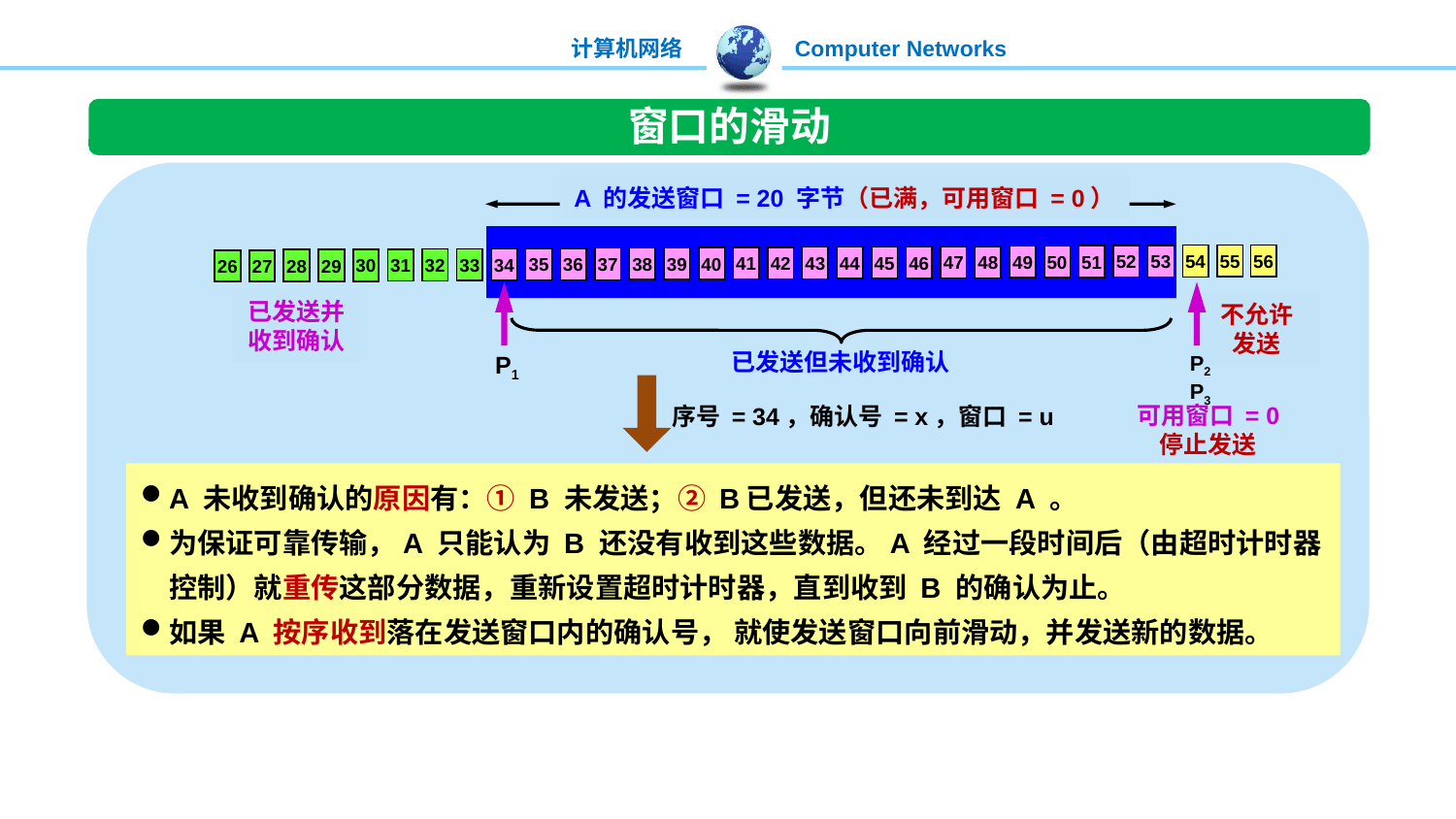

窗口的滑动

A 的发送窗口 = 20 字节（已满，可用窗口 = 0）

55
56
54
53
52
51
50
49
48
47
46
45
44
43
42
53
52
51
50
49
48
47
46
45
44
43
42
41
40
39
38
37
36
35
34
33
32
31
30
29
28
27
26

P1

P2
P3
可用窗口 = 0
停止发送
已发送并
收到确认
不允许
发送

已发送但未收到确认

序号 = 34，确认号 = x，窗口 = u
A 未收到确认的原因有：① B 未发送；② B已发送，但还未到达 A 。
为保证可靠传输，A 只能认为 B 还没有收到这些数据。A 经过一段时间后（由超时计时器控制）就重传这部分数据，重新设置超时计时器，直到收到 B 的确认为止。
如果 A 按序收到落在发送窗口内的确认号， 就使发送窗口向前滑动，并发送新的数据。